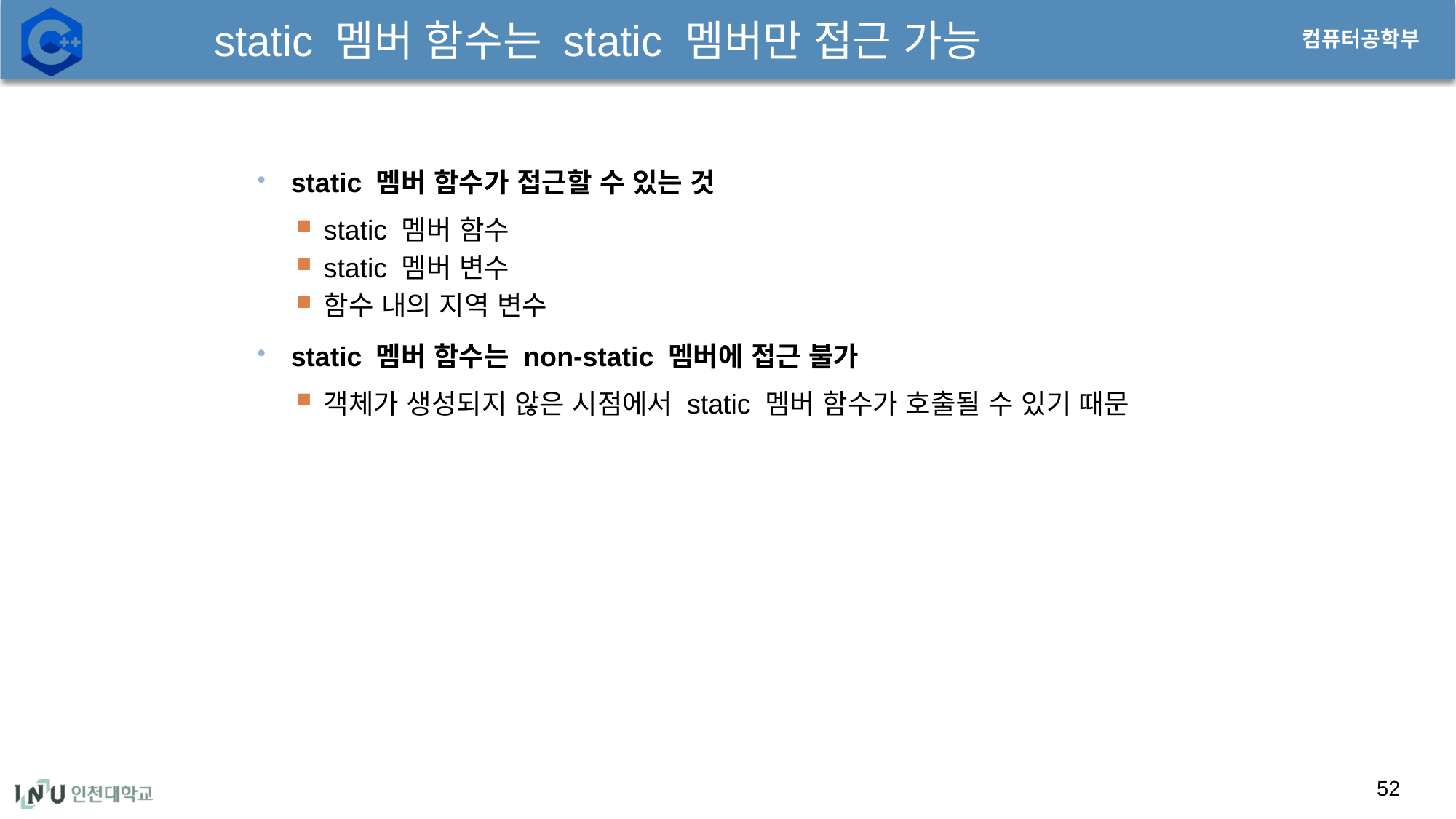

# static 멤버 함수는 static 멤버만 접근 가능
static 멤버 함수가 접근할 수 있는 것
static 멤버 함수
static 멤버 변수
함수 내의 지역 변수
static 멤버 함수는 non-static 멤버에 접근 불가
객체가 생성되지 않은 시점에서 static 멤버 함수가 호출될 수 있기 때문